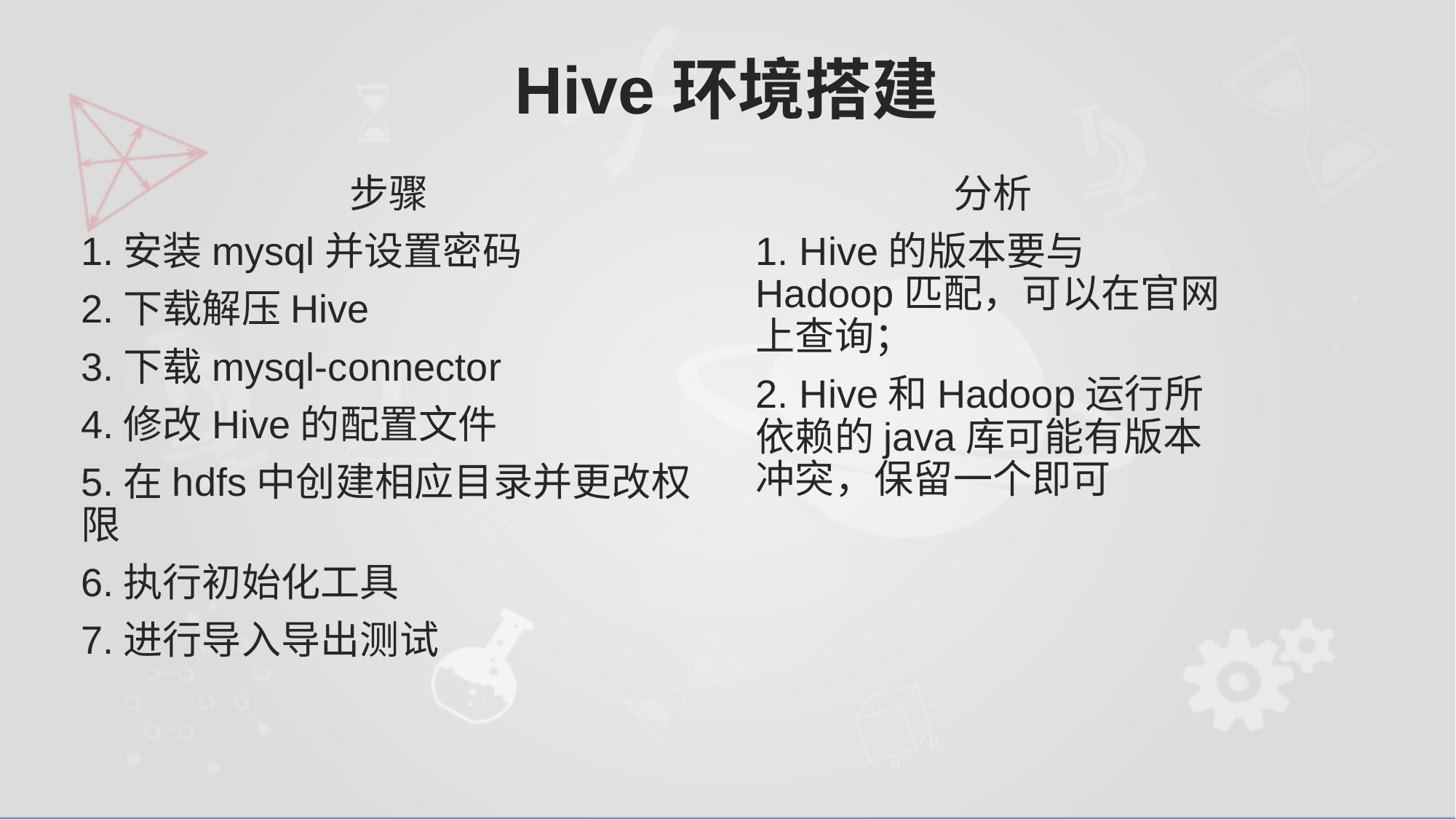

# Hive环境搭建
步骤
1.安装mysql并设置密码
2.下载解压Hive
3.下载mysql-connector
4.修改Hive的配置文件
5.在hdfs中创建相应目录并更改权限
6.执行初始化工具
7.进行导入导出测试

分析
1. Hive的版本要与Hadoop匹配，可以在官网上查询；
2. Hive和Hadoop运行所依赖的java库可能有版本冲突，保留一个即可